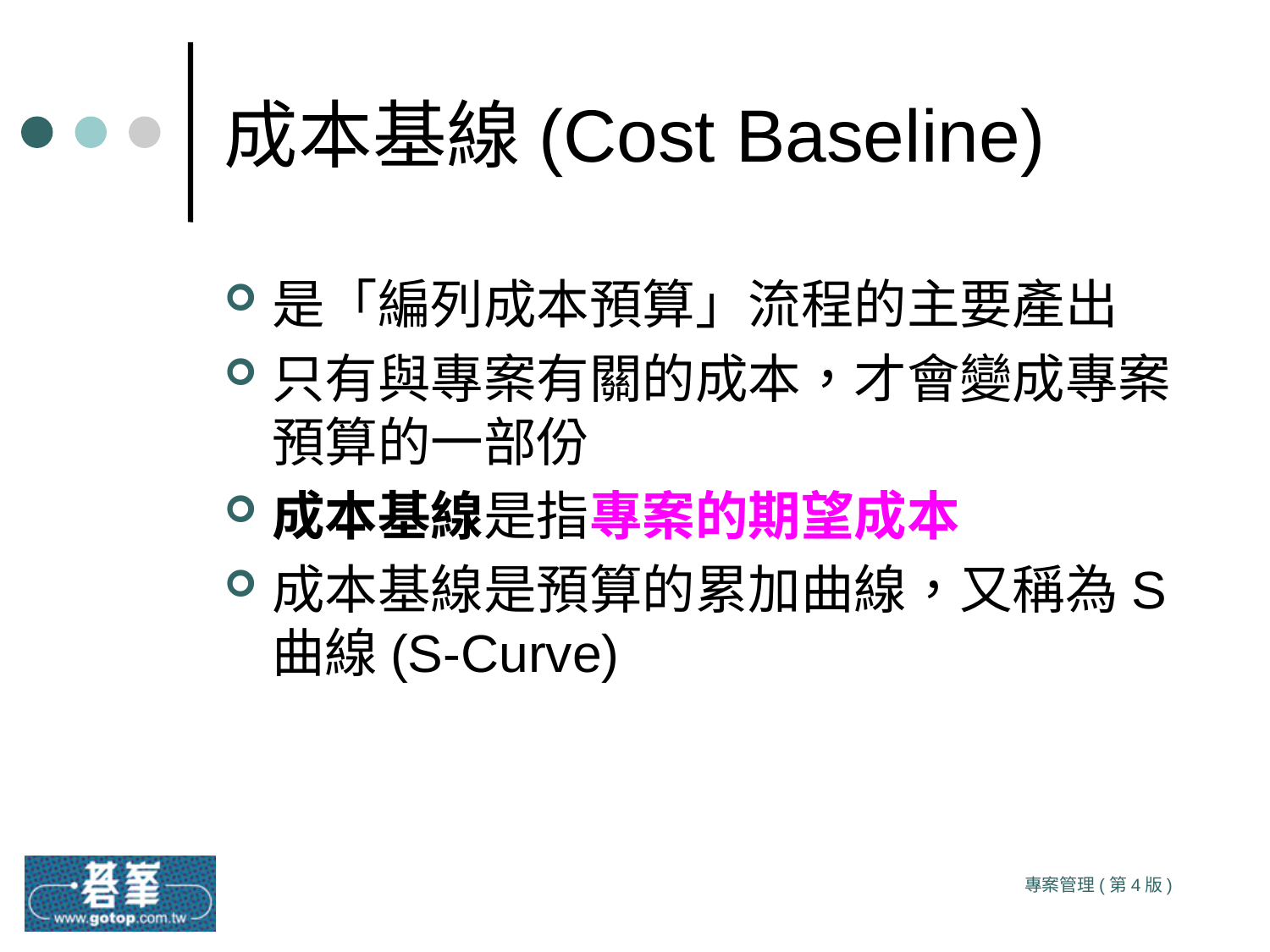

# 成本基線(Cost Baseline)
是「編列成本預算」流程的主要產出
只有與專案有關的成本，才會變成專案預算的一部份
成本基線是指專案的期望成本
成本基線是預算的累加曲線，又稱為S曲線(S-Curve)
專案管理(第4版)